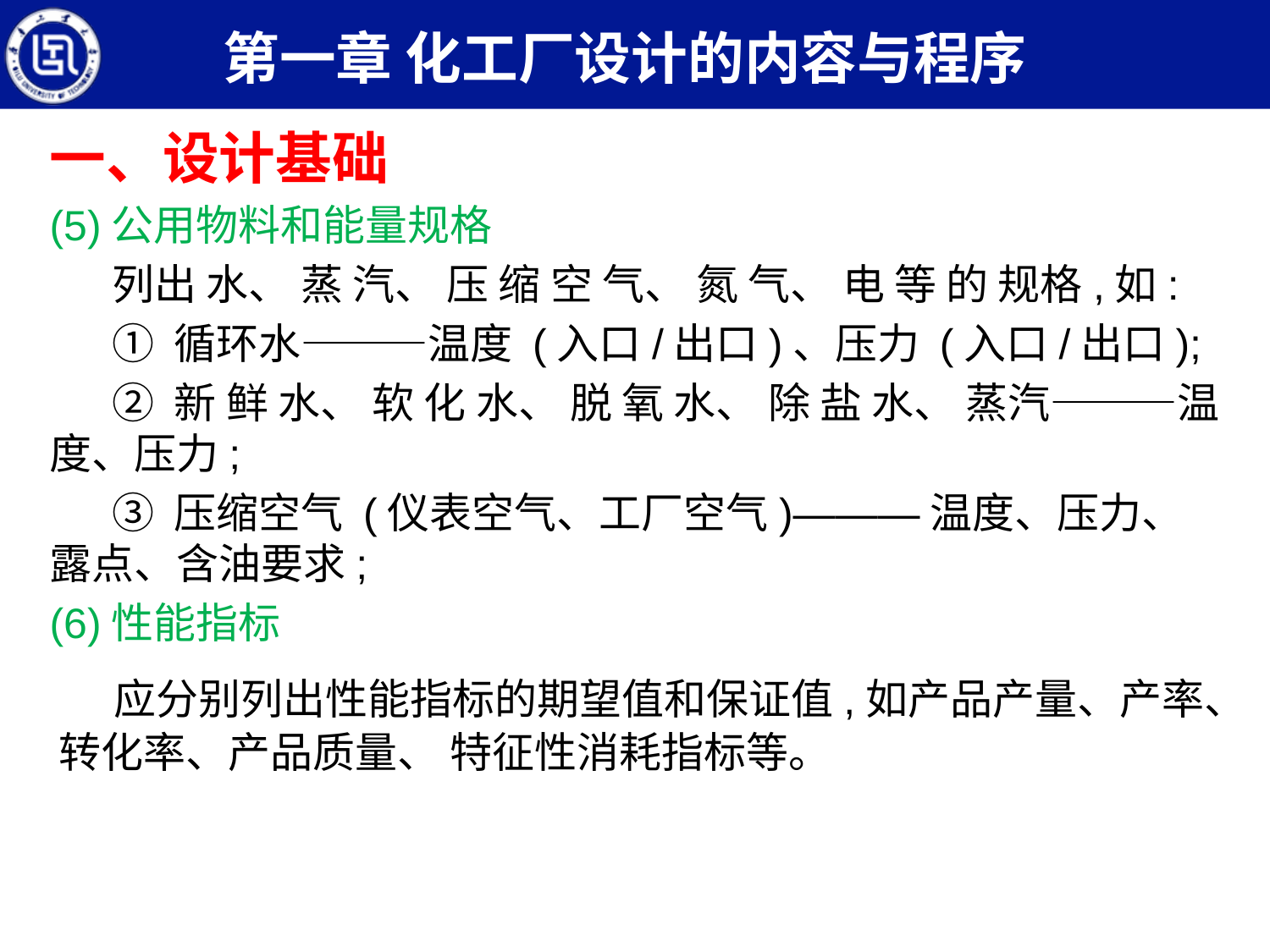

第一章 化工厂设计的内容与程序
一、设计基础
(5)公用物料和能量规格
列出 水、 蒸 汽、 压 缩 空 气、 氮 气、 电 等 的 规格,如:
① 循环水———温度 (入口/出口)、压力 (入口/出口);
② 新 鲜 水、 软 化 水、 脱 氧 水、 除 盐 水、 蒸汽———温度、压力;
③ 压缩空气 (仪表空气、工厂空气)———温度、压力、露点、含油要求;
(6)性能指标
    应分别列出性能指标的期望值和保证值,如产品产量、产率、 转化率、产品质量、 特征性消耗指标等。